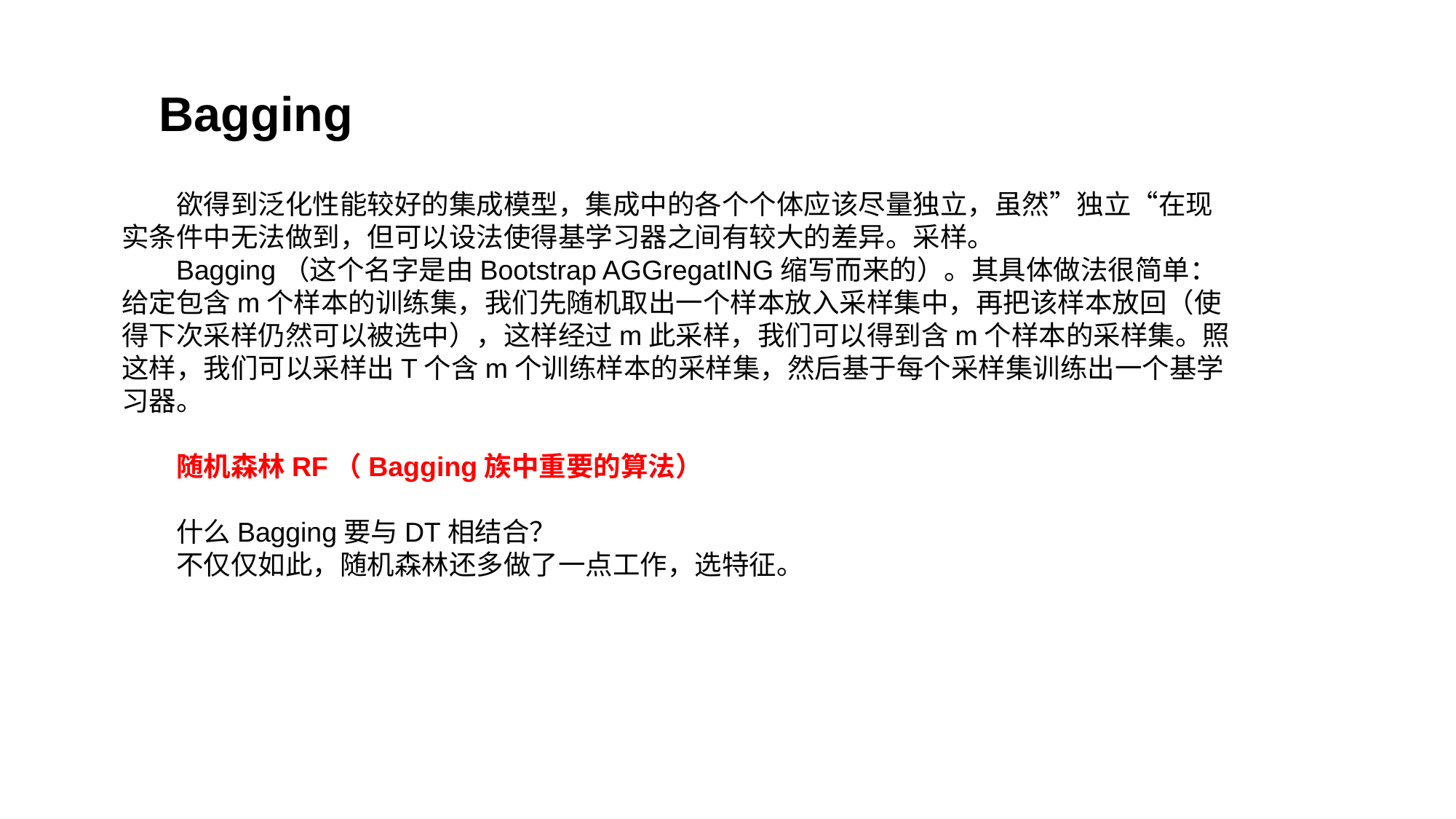

Bagging
欲得到泛化性能较好的集成模型，集成中的各个个体应该尽量独立，虽然”独立“在现实条件中无法做到，但可以设法使得基学习器之间有较大的差异。采样。
Bagging（这个名字是由Bootstrap AGGregatING缩写而来的）。其具体做法很简单：给定包含m个样本的训练集，我们先随机取出一个样本放入采样集中，再把该样本放回（使得下次采样仍然可以被选中），这样经过m此采样，我们可以得到含m个样本的采样集。照这样，我们可以采样出T个含m个训练样本的采样集，然后基于每个采样集训练出一个基学习器。

随机森林RF（Bagging族中重要的算法）

什么Bagging要与DT相结合？
不仅仅如此，随机森林还多做了一点工作，选特征。